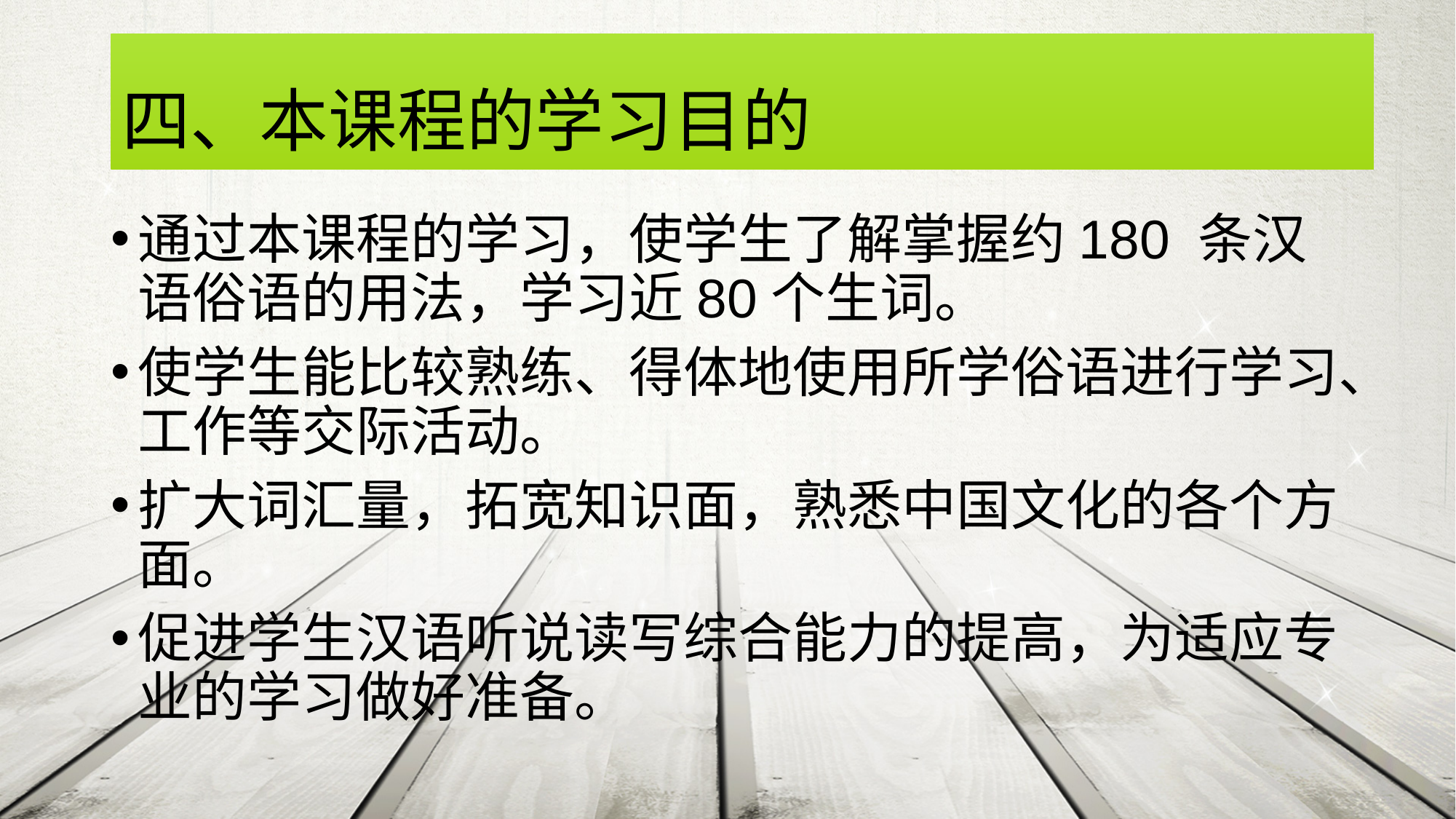

四、本课程的学习目的

通过本课程的学习，使学生了解掌握约180 条汉语俗语的用法，学习近80个生词。
使学生能比较熟练、得体地使用所学俗语进行学习、工作等交际活动。
扩大词汇量，拓宽知识面，熟悉中国文化的各个方面。
促进学生汉语听说读写综合能力的提高，为适应专业的学习做好准备。